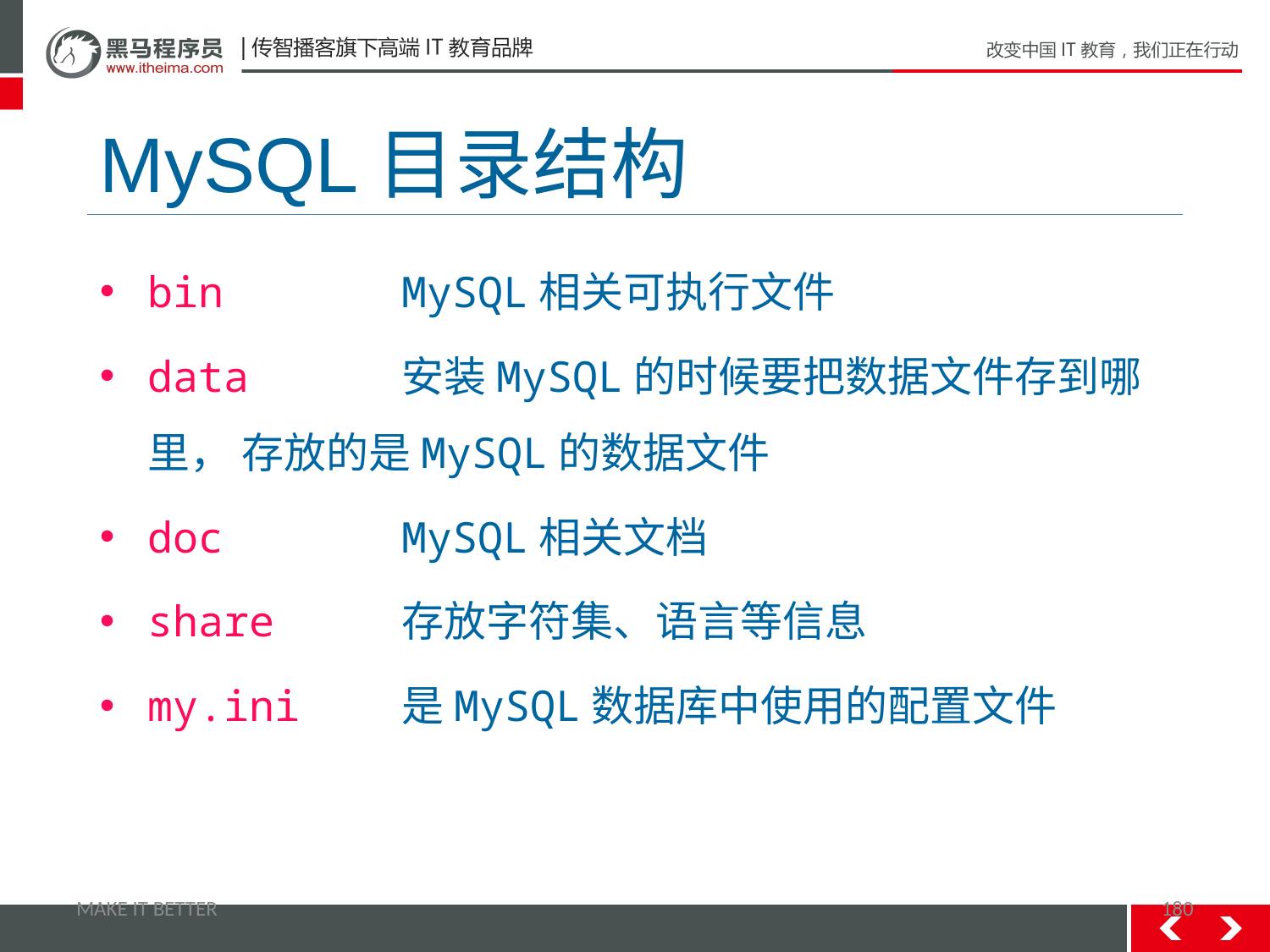

# MySQL目录结构
bin		MySQL相关可执行文件
data 	安装MySQL的时候要把数据文件存到哪里， 存放的是MySQL的数据文件
doc		MySQL相关文档
share	存放字符集、语言等信息
my.ini	是MySQL数据库中使用的配置文件
MAKE IT BETTER
180